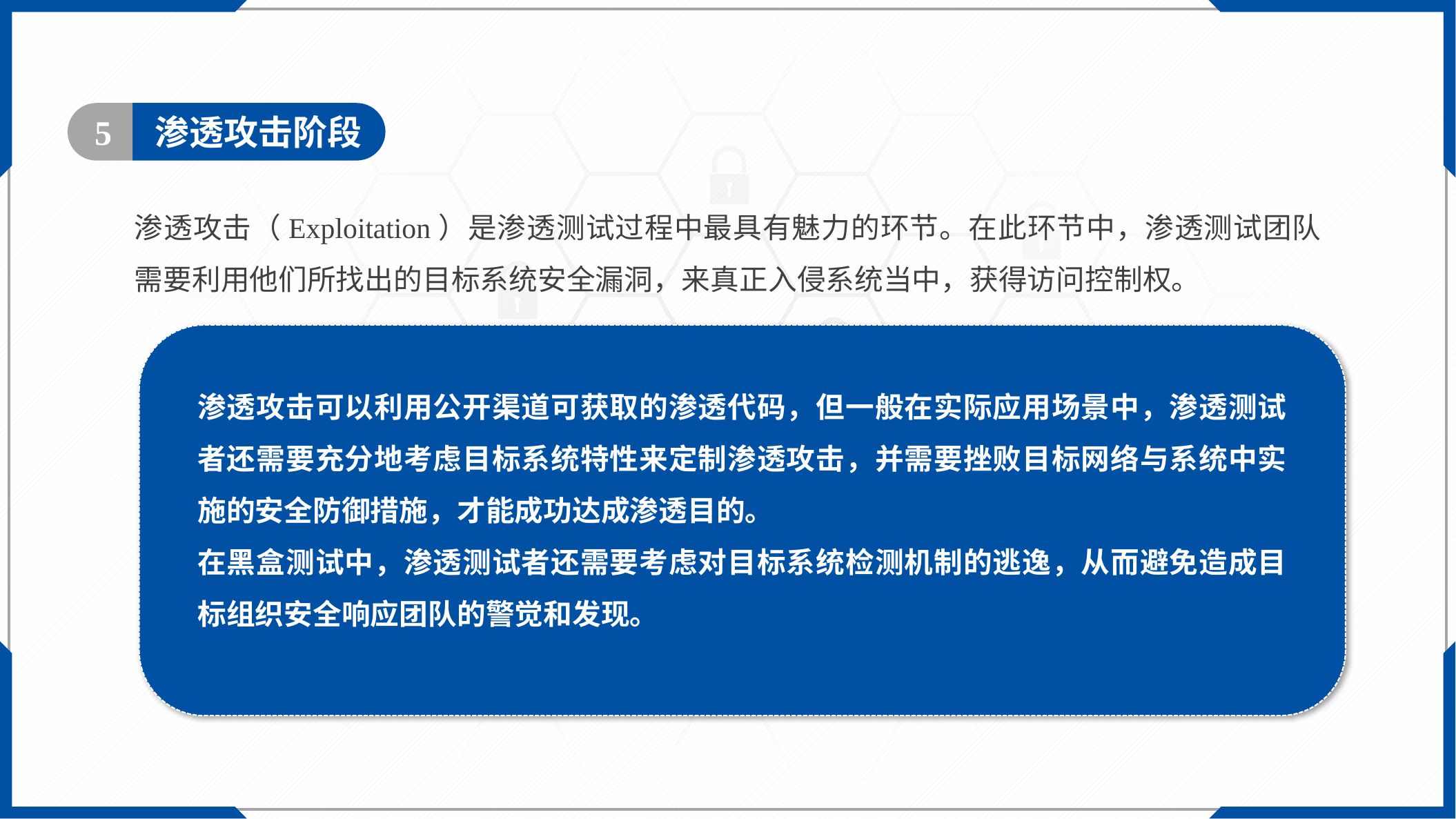

5
渗透攻击阶段
渗透攻击（Exploitation）是渗透测试过程中最具有魅力的环节。在此环节中，渗透测试团队需要利用他们所找出的目标系统安全漏洞，来真正入侵系统当中，获得访问控制权。

渗透攻击可以利用公开渠道可获取的渗透代码，但一般在实际应用场景中，渗透测试者还需要充分地考虑目标系统特性来定制渗透攻击，并需要挫败目标网络与系统中实施的安全防御措施，才能成功达成渗透目的。
在黑盒测试中，渗透测试者还需要考虑对目标系统检测机制的逃逸，从而避免造成目标组织安全响应团队的警觉和发现。